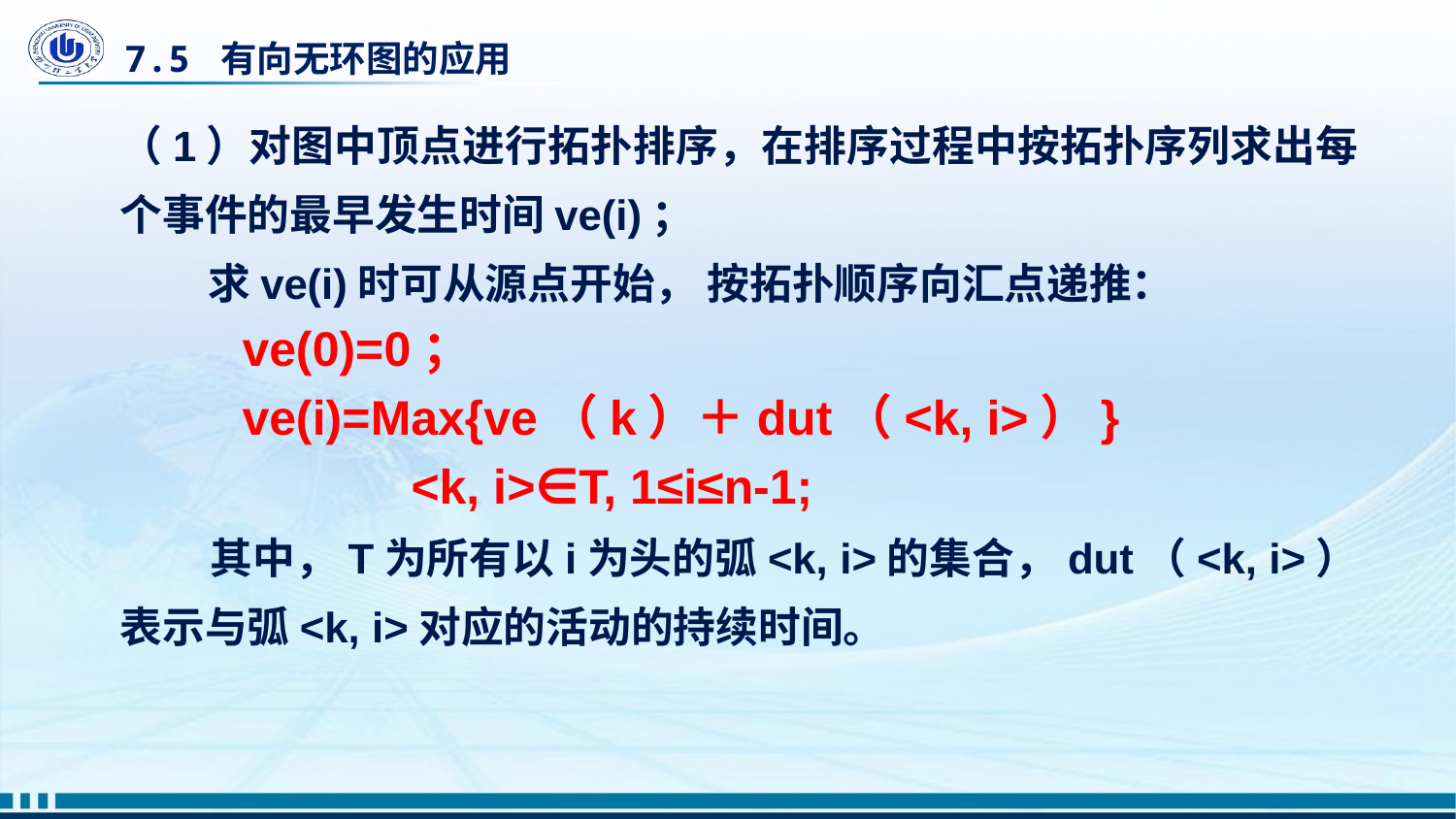

# 7.5 有向无环图的应用
（1）对图中顶点进行拓扑排序，在排序过程中按拓扑序列求出每个事件的最早发生时间ve(i)；
        求ve(i)时可从源点开始， 按拓扑顺序向汇点递推：
         ve(0)=0；
         ve(i)=Max{ve（k）＋dut（<k, i>）}
		<k, i>∈T, 1≤i≤n-1;
        其中，T为所有以i为头的弧<k, i>的集合，dut（<k, i>）表示与弧<k, i>对应的活动的持续时间。